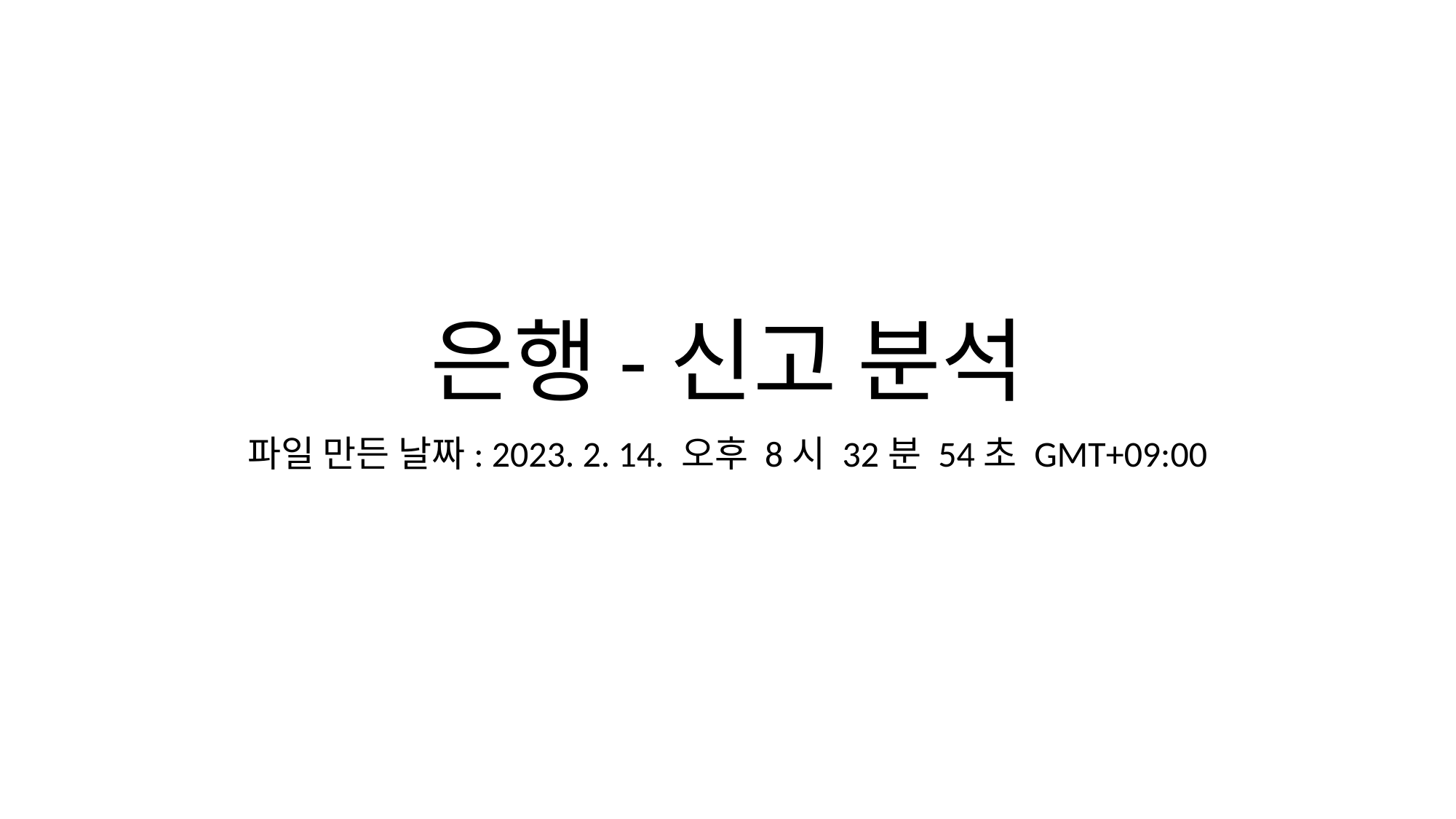

# 은행-신고 분석
파일 만든 날짜: 2023. 2. 14. 오후 8시 32분 54초 GMT+09:00